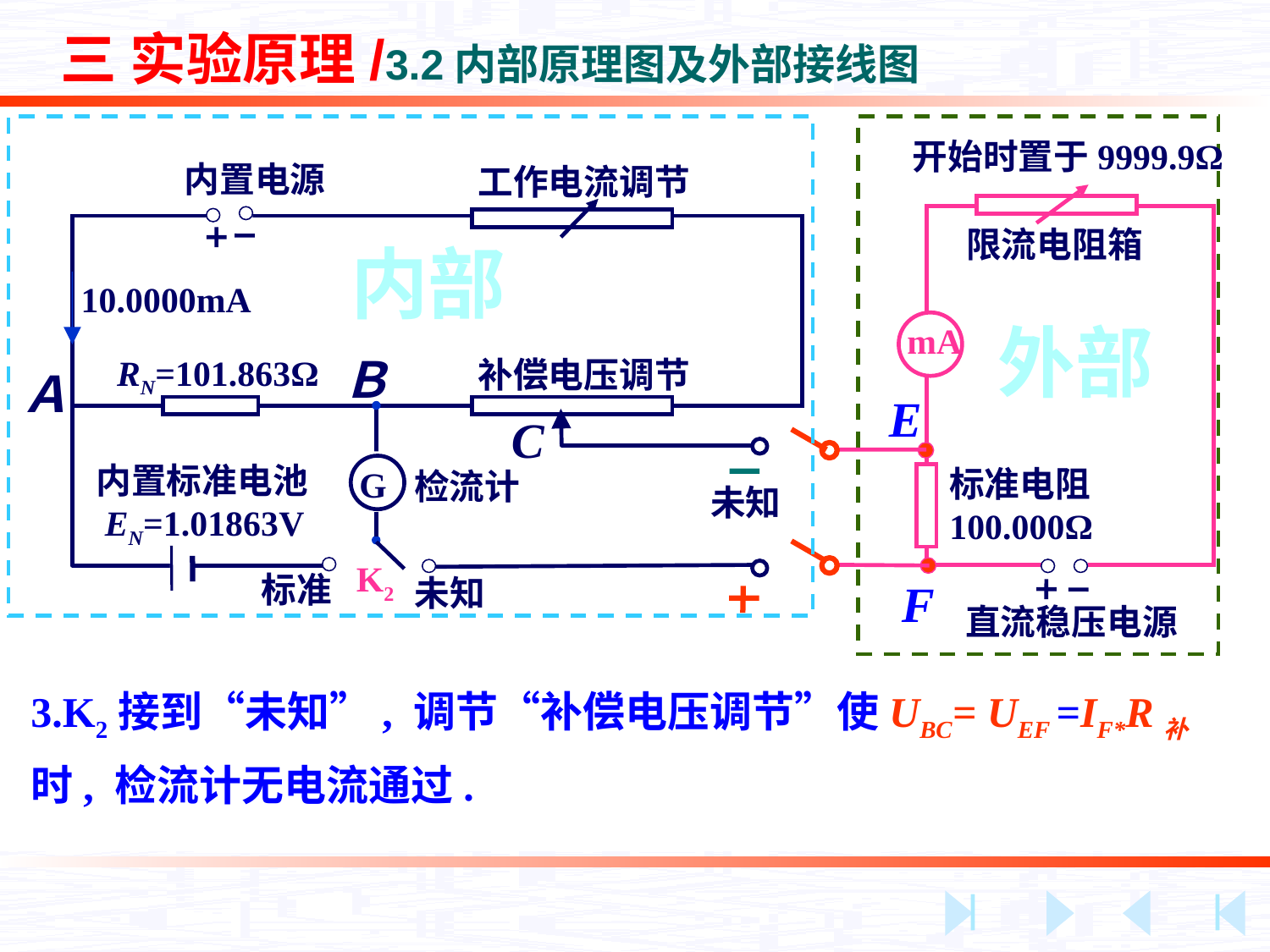

三 实验原理/3.2内部原理图及外部接线图

开始时置于9999.9Ω

限流电阻箱

mA
E

标准电阻
100.000Ω

F

直流稳压电源
内置电源
工作电流调节

内部

10.0000mA

外部
Ｂ
RN=101.863Ω
补偿电压调节
Ａ

C

内置标准电池
 EN=1.01863V

G
检流计

未知

K2

标准
未知

3.K2接到“未知”, 调节“补偿电压调节”使UBC= UEF =IF*R补时, 检流计无电流通过.